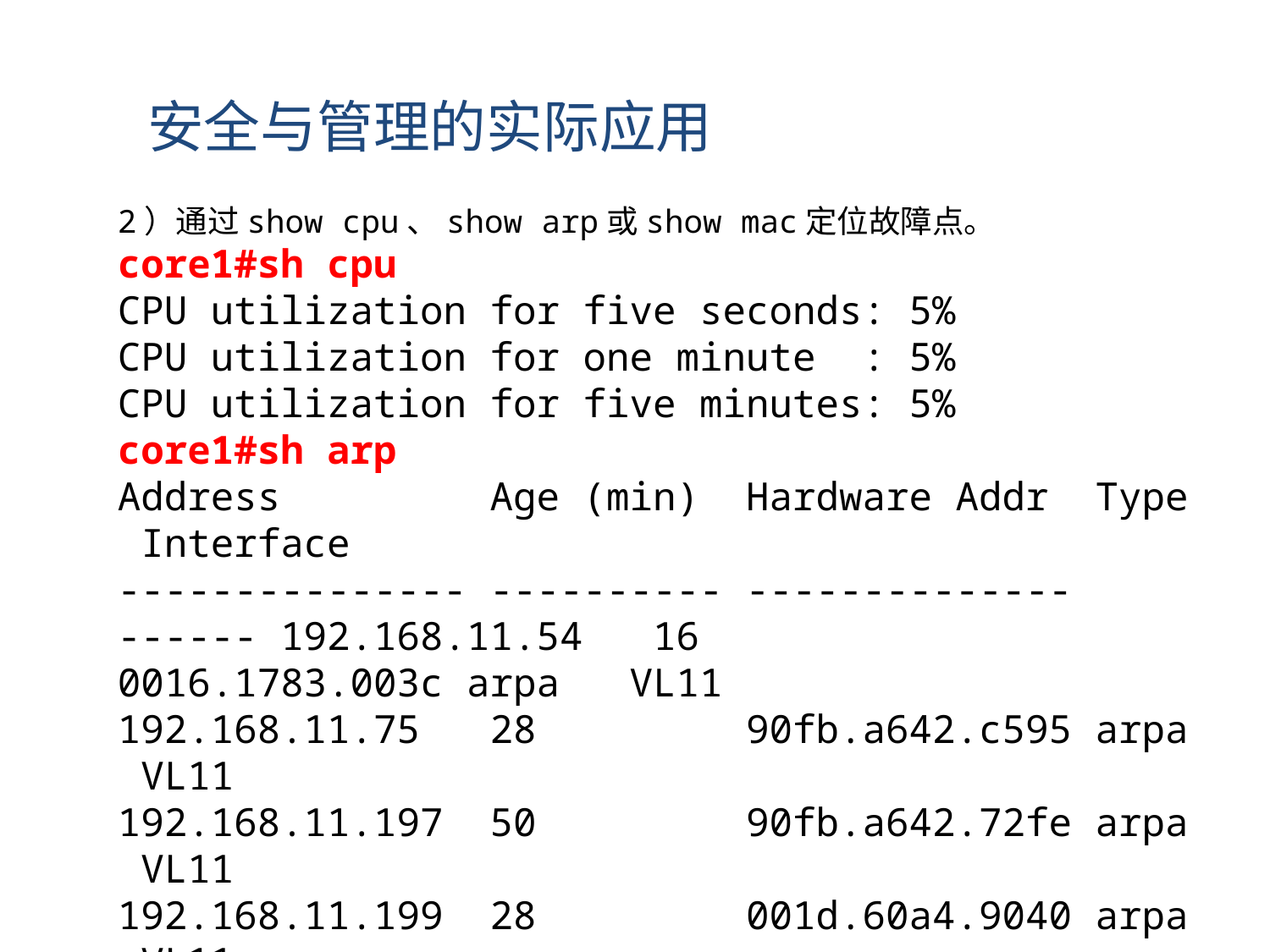

安全与管理的实际应用
2）通过show cpu、show arp或show mac定位故障点。
core1#sh cpu
CPU utilization for five seconds: 5%
CPU utilization for one minute  : 5%
CPU utilization for five minutes: 5%
core1#sh arp
Address         Age (min)  Hardware Addr  Type   Interface
--------------- ---------- -------------- ------ 192.168.11.54   16         0016.1783.003c arpa   VL11
192.168.11.75   28         90fb.a642.c595 arpa   VL11
192.168.11.197  50         90fb.a642.72fe arpa   VL11
192.168.11.199  28         001d.60a4.9040 arpa   VL11
192.168.11.248  6          00e0.4ca4.51fa arpa   VL11
……….